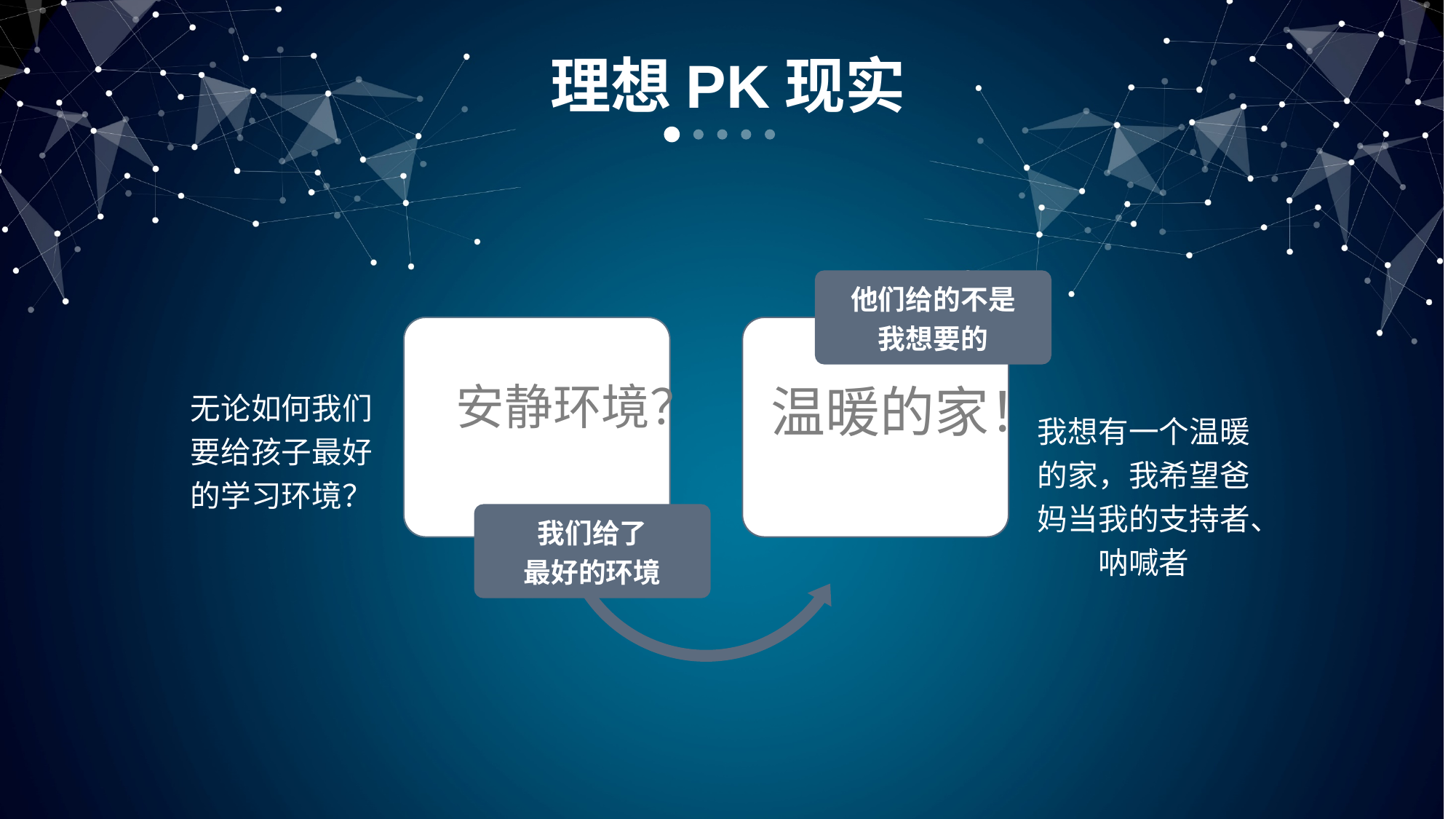

理想PK现实

他们给的不是
我想要的

我们给了
最好的环境
 安静环境？
温暖的家！
无论如何我们要给孩子最好的学习环境？
我想有一个温暖的家，我希望爸妈当我的支持者、呐喊者